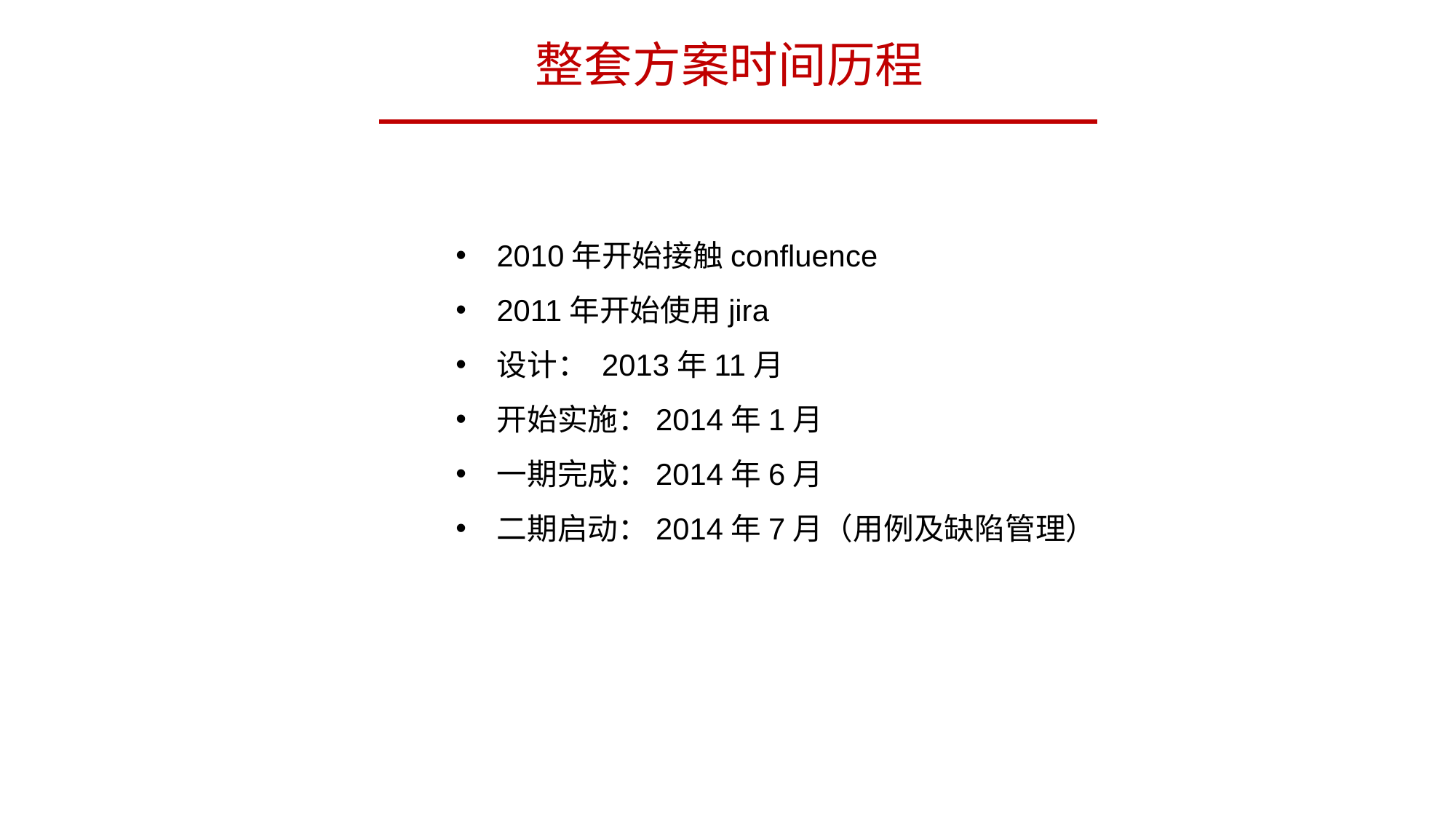

整套方案时间历程
2010年开始接触confluence
2011年开始使用jira
设计： 2013年11月
开始实施：2014年1月
一期完成：2014年6月
二期启动：2014年7月（用例及缺陷管理）